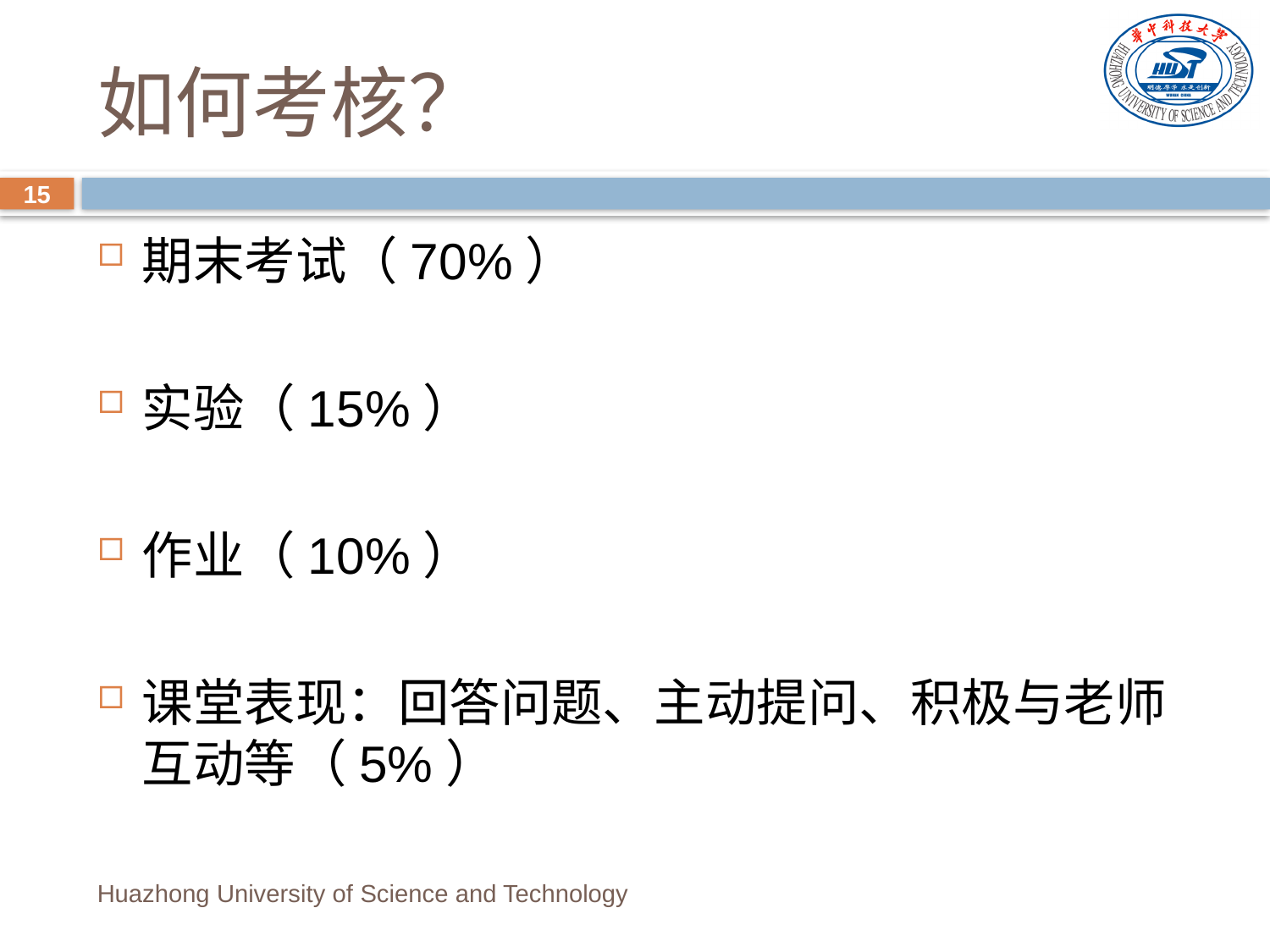

# 如何考核？
15
期末考试（70%）

实验（15%）

作业（10%）

课堂表现：回答问题、主动提问、积极与老师互动等（5%）

Huazhong University of Science and Technology